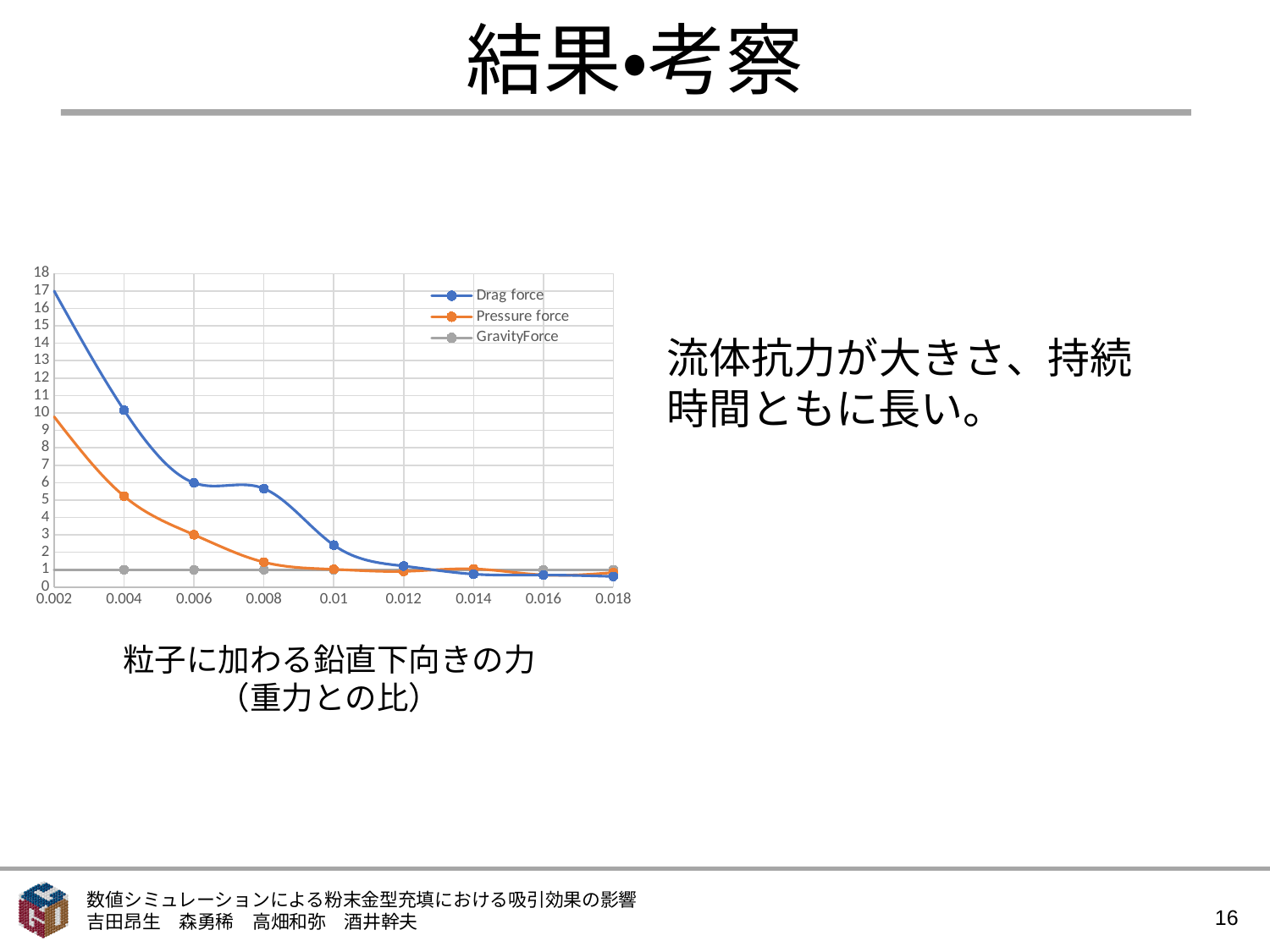

# 結果・考察

### Chart

| Category | Drag force | Pressure force | GravityForce |
|---|---|---|---|
流体抗力が大きさ、持続時間ともに長い。
粒子に加わる鉛直下向きの力
（重力との比）